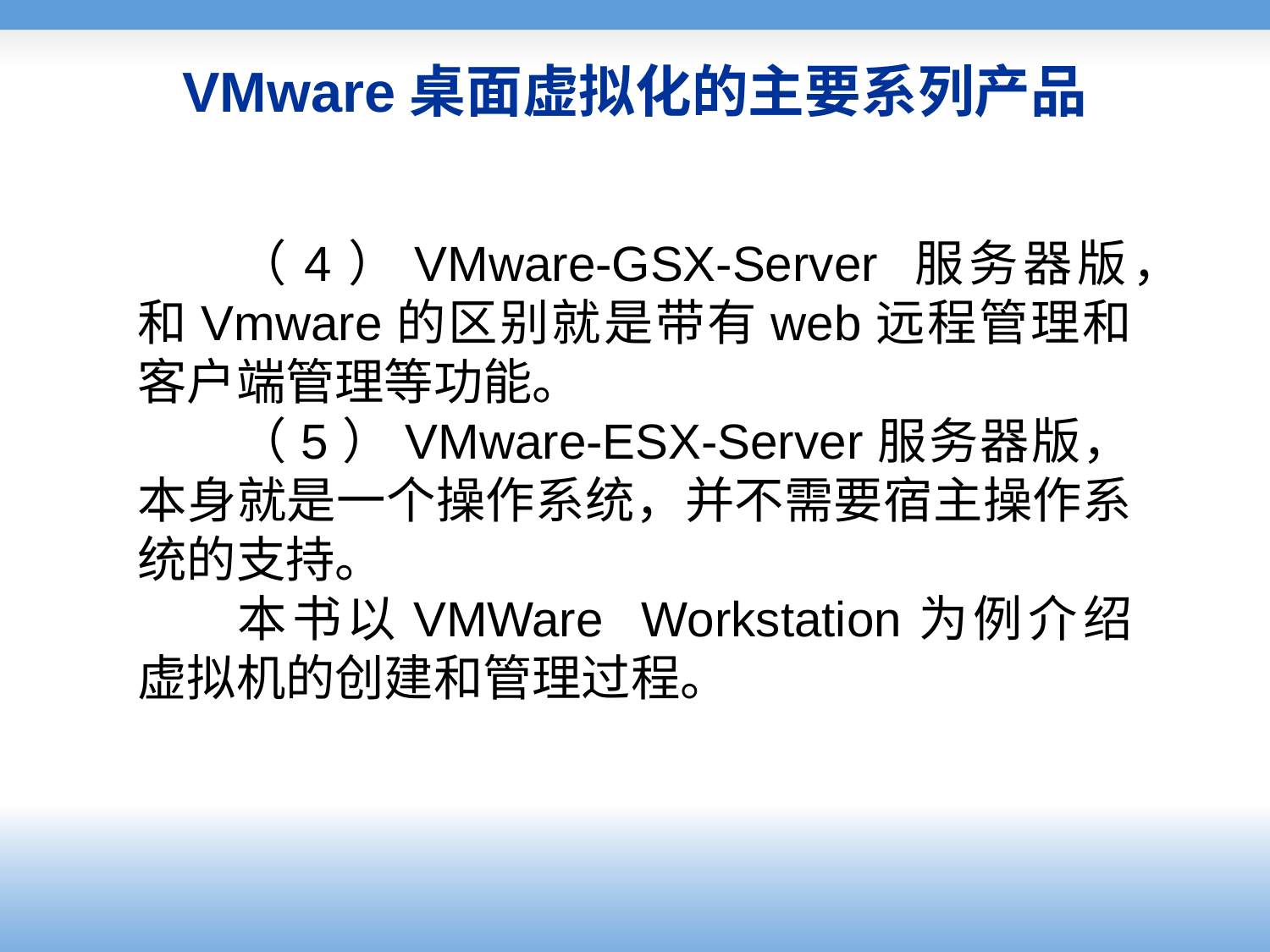

# VMware桌面虚拟化的主要系列产品
（4）VMware-GSX-Server 服务器版，和Vmware的区别就是带有web远程管理和客户端管理等功能。
（5）VMware-ESX-Server服务器版，本身就是一个操作系统，并不需要宿主操作系统的支持。
本书以VMWare  Workstation为例介绍虚拟机的创建和管理过程。